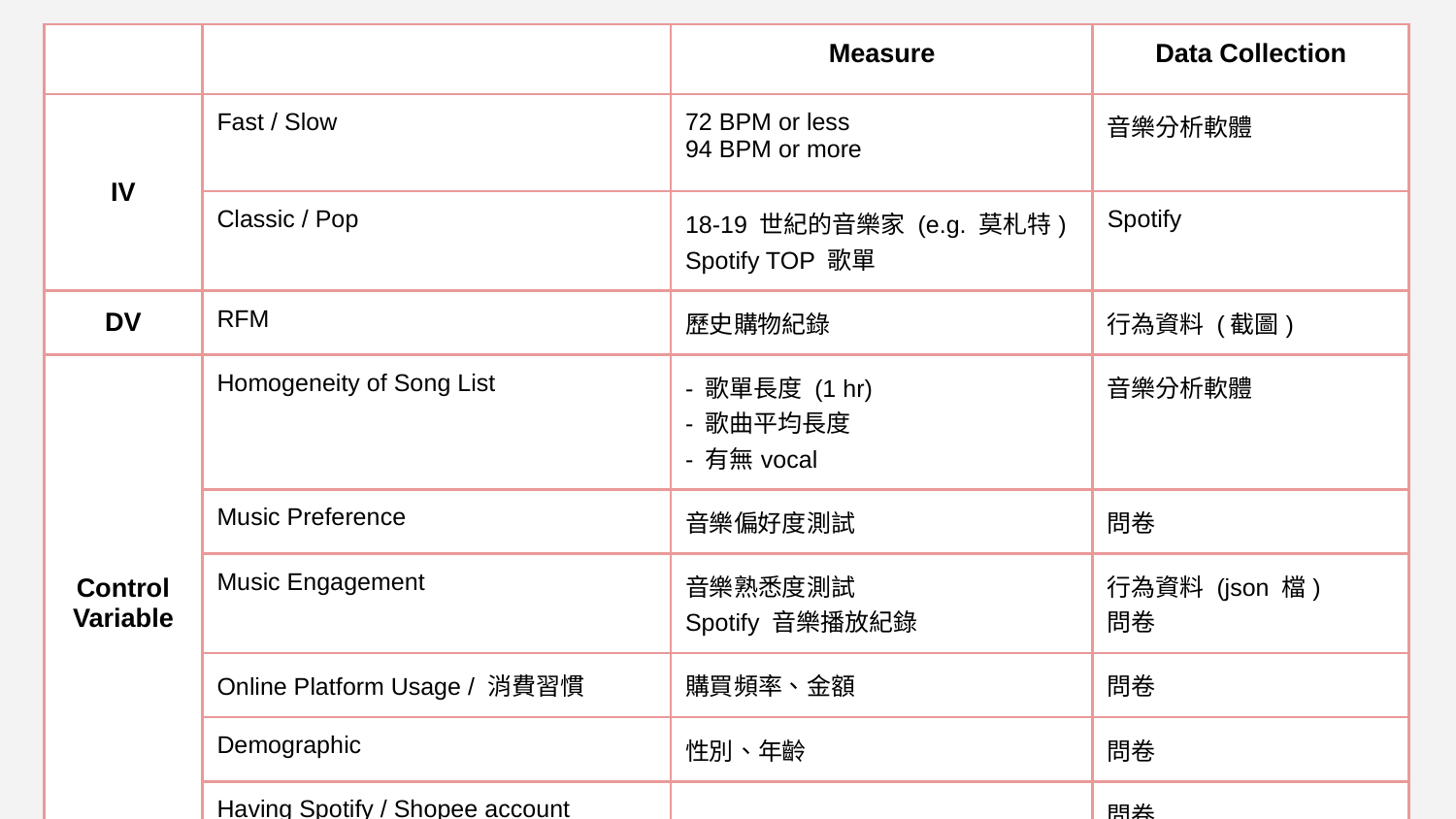

|  |  | Measure | Data Collection |
| --- | --- | --- | --- |
| IV | Fast / Slow | 72 BPM or less 94 BPM or more | 音樂分析軟體 |
|  | Classic / Pop | 18-19 世紀的音樂家 (e.g. 莫札特) Spotify TOP 歌單 | Spotify |
| DV | RFM | 歷史購物紀錄 | 行為資料 (截圖) |
| Control Variable | Homogeneity of Song List | - 歌單長度 (1 hr) - 歌曲平均長度 - 有無vocal | 音樂分析軟體 |
|  | Music Preference | 音樂偏好度測試 | 問卷 |
|  | Music Engagement | 音樂熟悉度測試 Spotify 音樂播放紀錄 | 行為資料 (json 檔) 問卷 |
|  | Online Platform Usage / 消費習慣 | 購買頻率、金額 | 問卷 |
|  | Demographic | 性別、年齡 | 問卷 |
|  | Having Spotify / Shopee account |  | 問卷 |